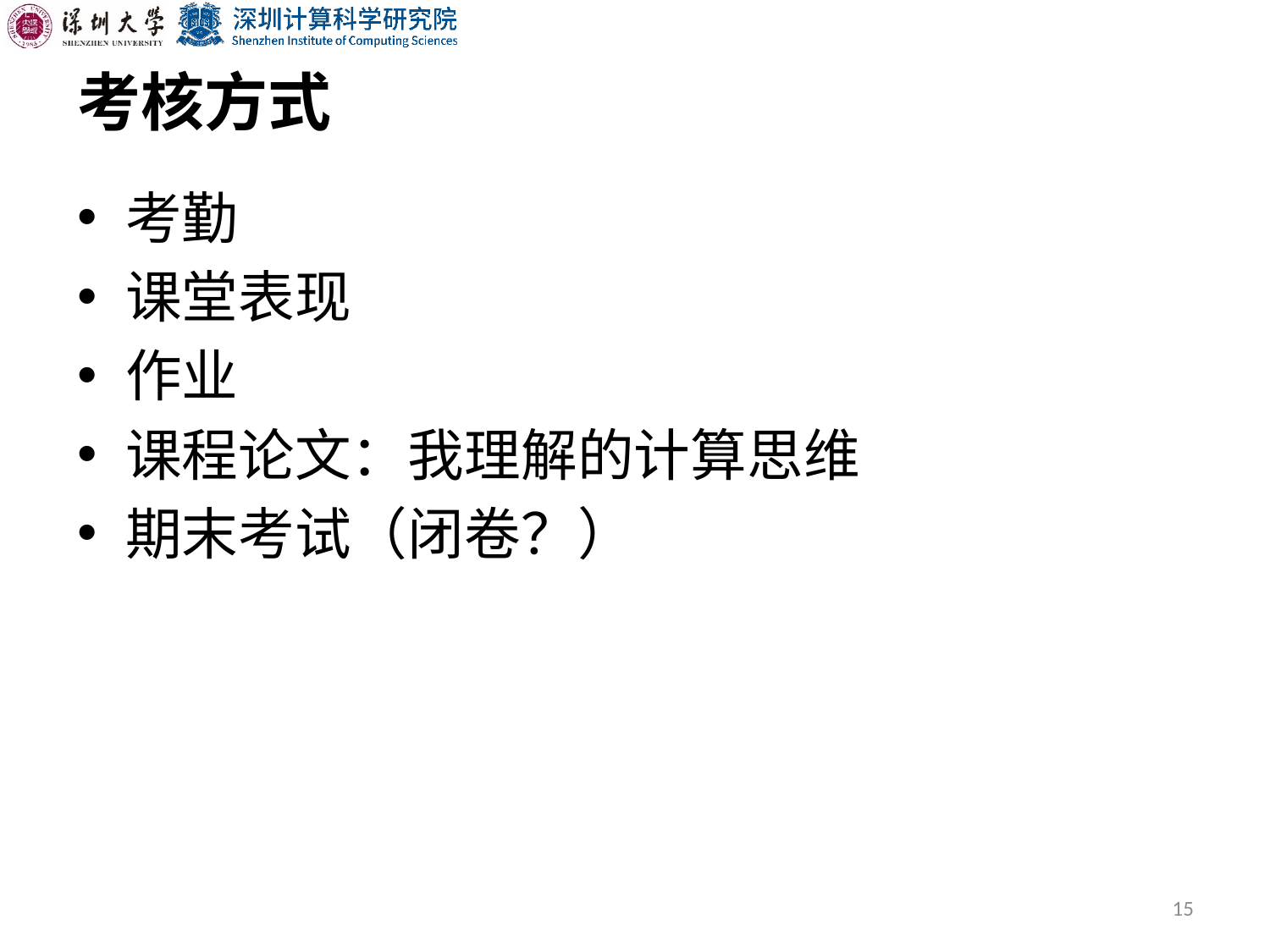

# 考核方式
考勤
课堂表现
作业
课程论文：我理解的计算思维
期末考试（闭卷？）
15